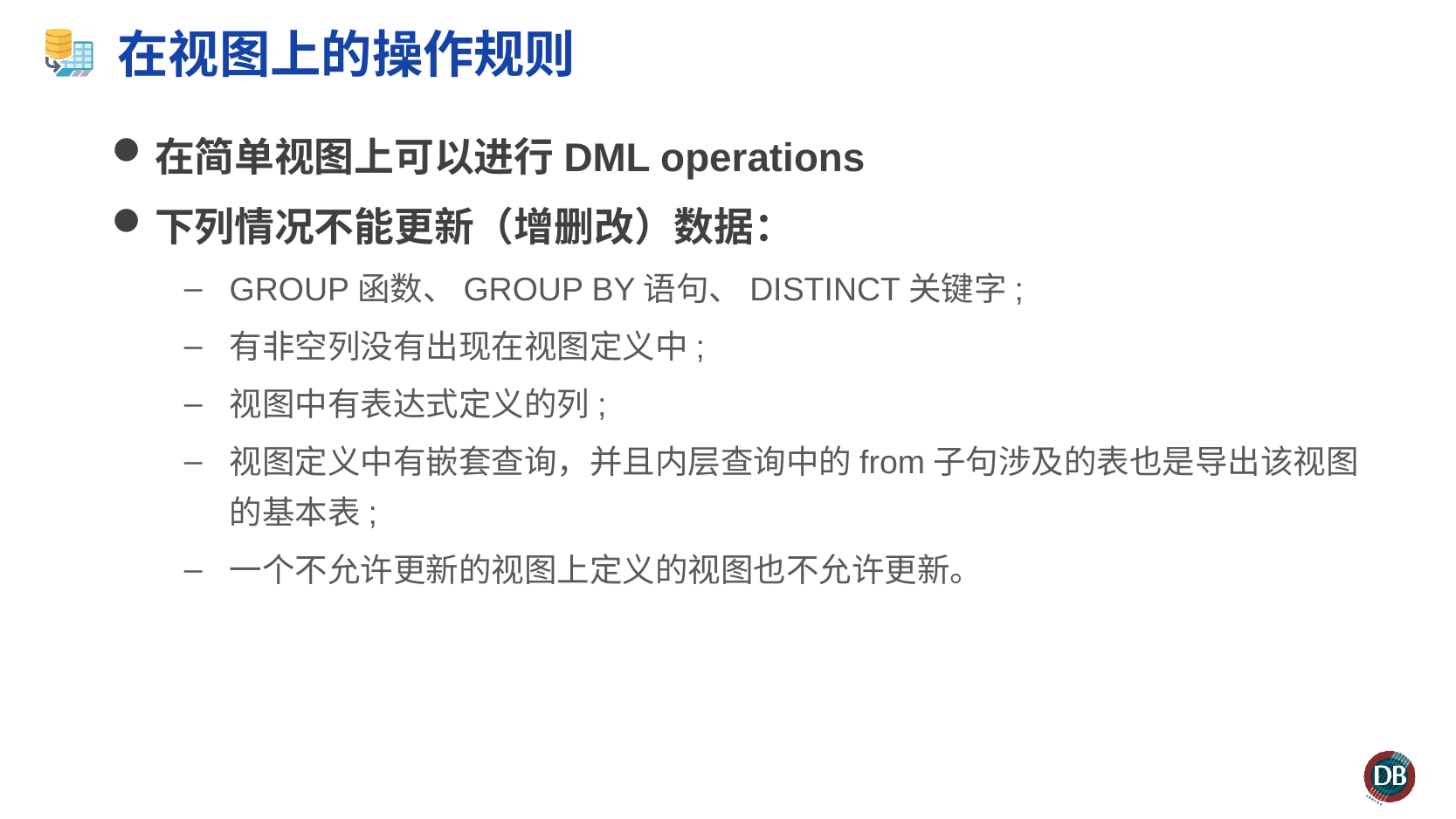

# 在视图上的操作规则
在简单视图上可以进行DML operations
下列情况不能更新（增删改）数据：
GROUP函数、GROUP BY语句、DISTINCT关键字;
有非空列没有出现在视图定义中;
视图中有表达式定义的列;
视图定义中有嵌套查询，并且内层查询中的from子句涉及的表也是导出该视图的基本表;
一个不允许更新的视图上定义的视图也不允许更新。